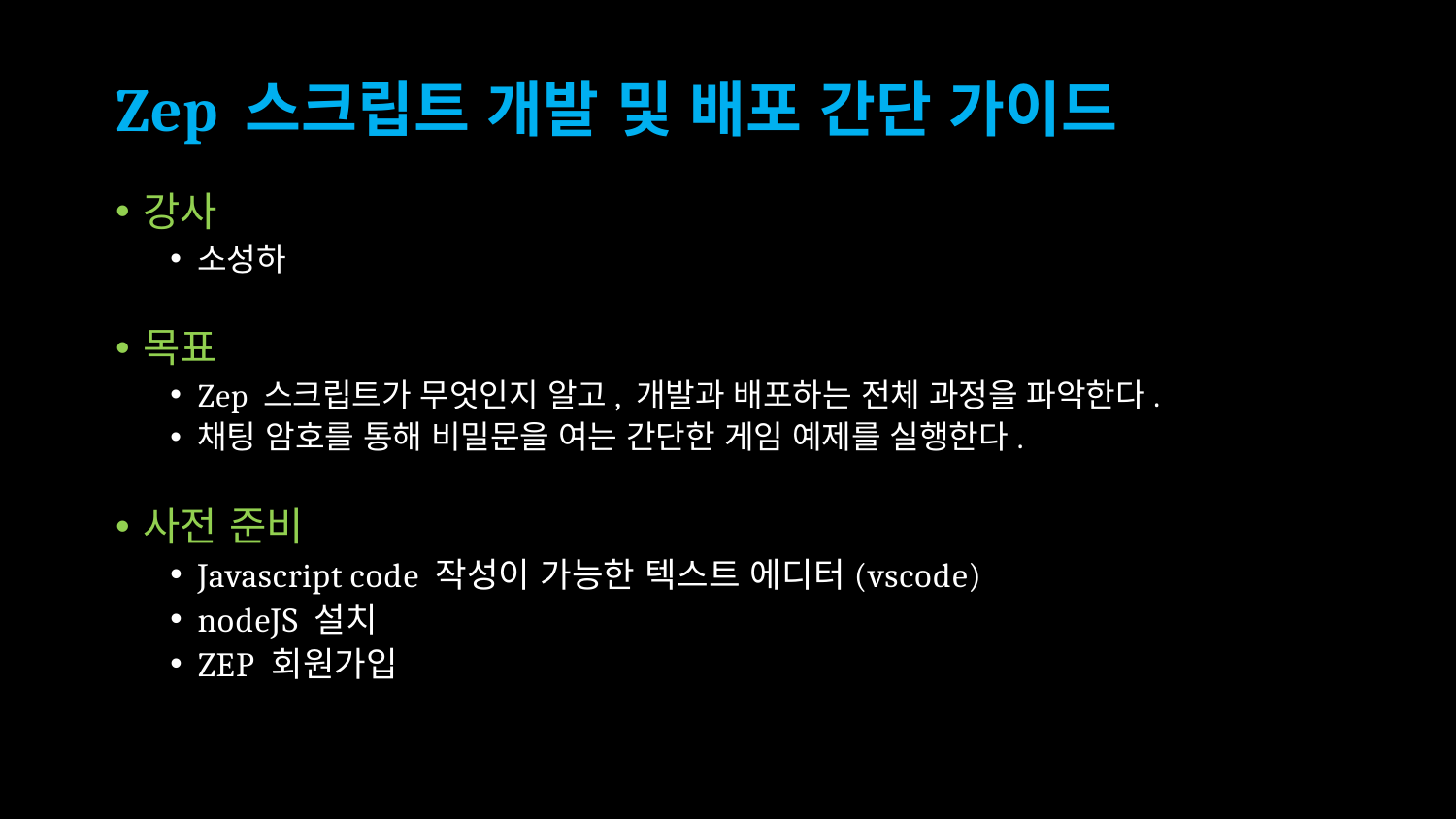

# Zep 스크립트 개발 및 배포 간단 가이드
강사
소성하
목표
Zep 스크립트가 무엇인지 알고, 개발과 배포하는 전체 과정을 파악한다.
채팅 암호를 통해 비밀문을 여는 간단한 게임 예제를 실행한다.
사전 준비
Javascript code 작성이 가능한 텍스트 에디터(vscode)
nodeJS 설치
ZEP 회원가입